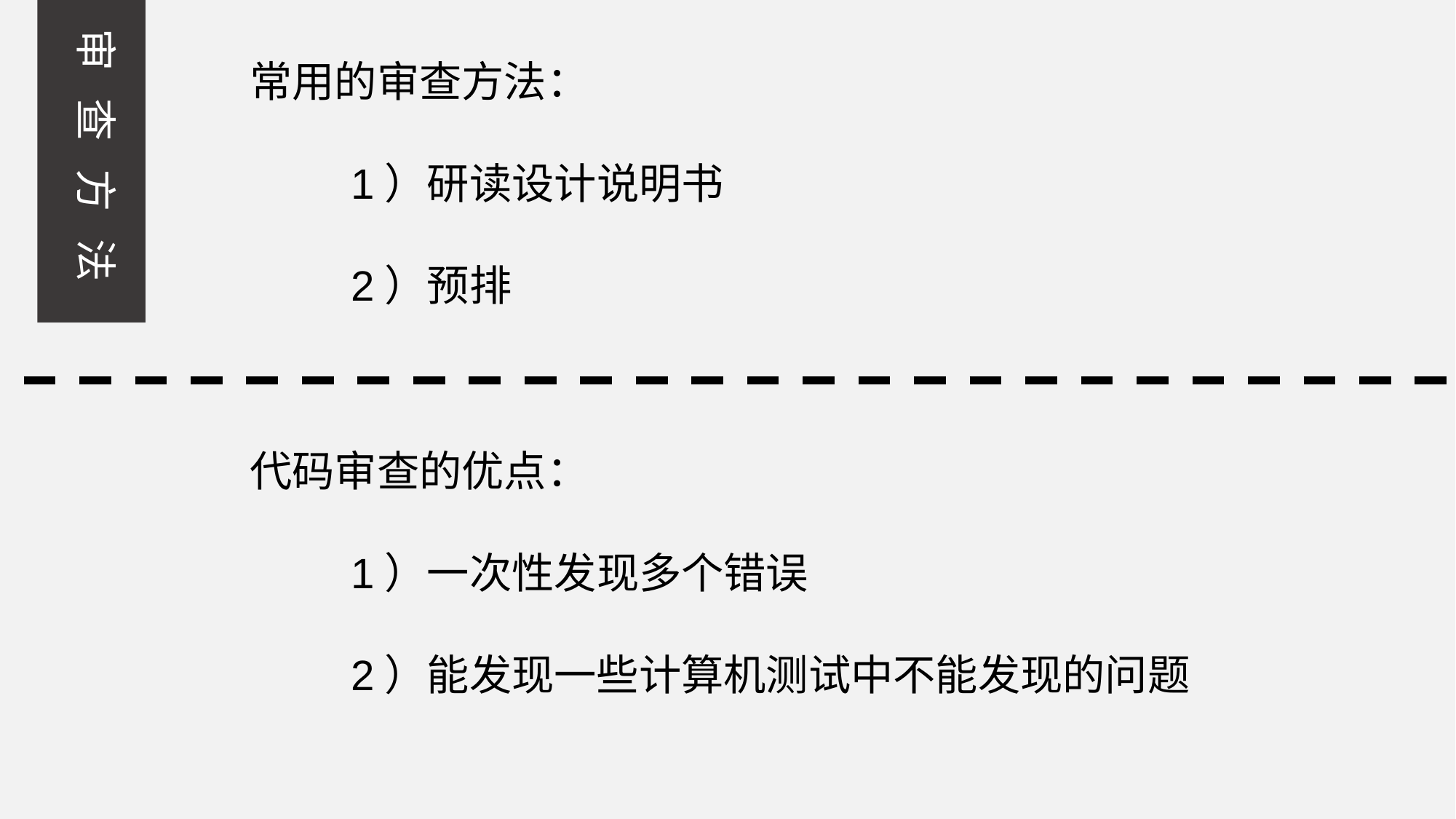

审 查 方 法
       常用的审查方法：

               1）研读设计说明书

               2）预排
       代码审查的优点：

               1）一次性发现多个错误

               2）能发现一些计算机测试中不能发现的问题